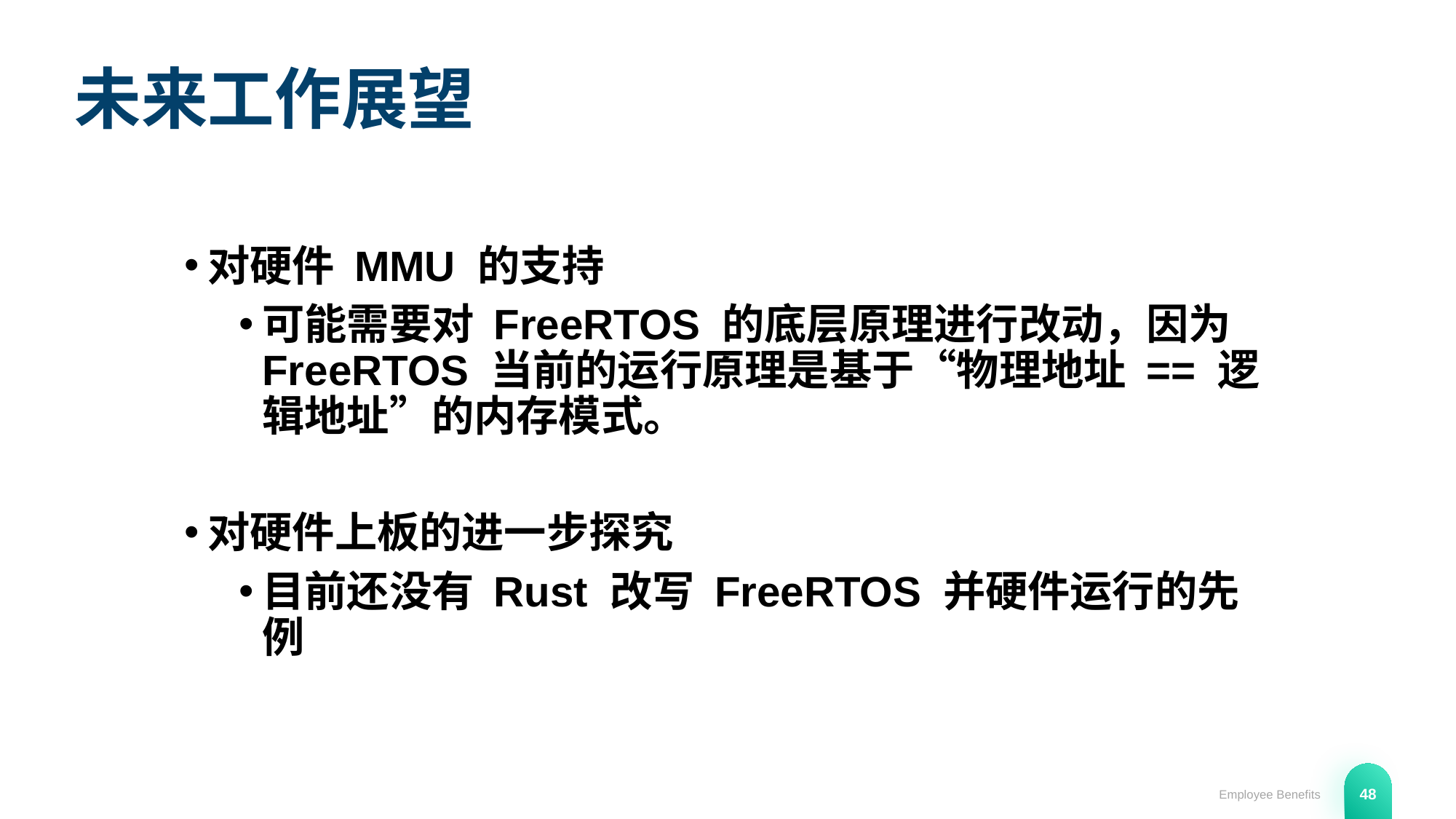

# 未来工作展望

对硬件 MMU 的支持
可能需要对 FreeRTOS 的底层原理进行改动，因为 FreeRTOS 当前的运行原理是基于“物理地址 == 逻辑地址”的内存模式。

对硬件上板的进一步探究
目前还没有 Rust 改写 FreeRTOS 并硬件运行的先例